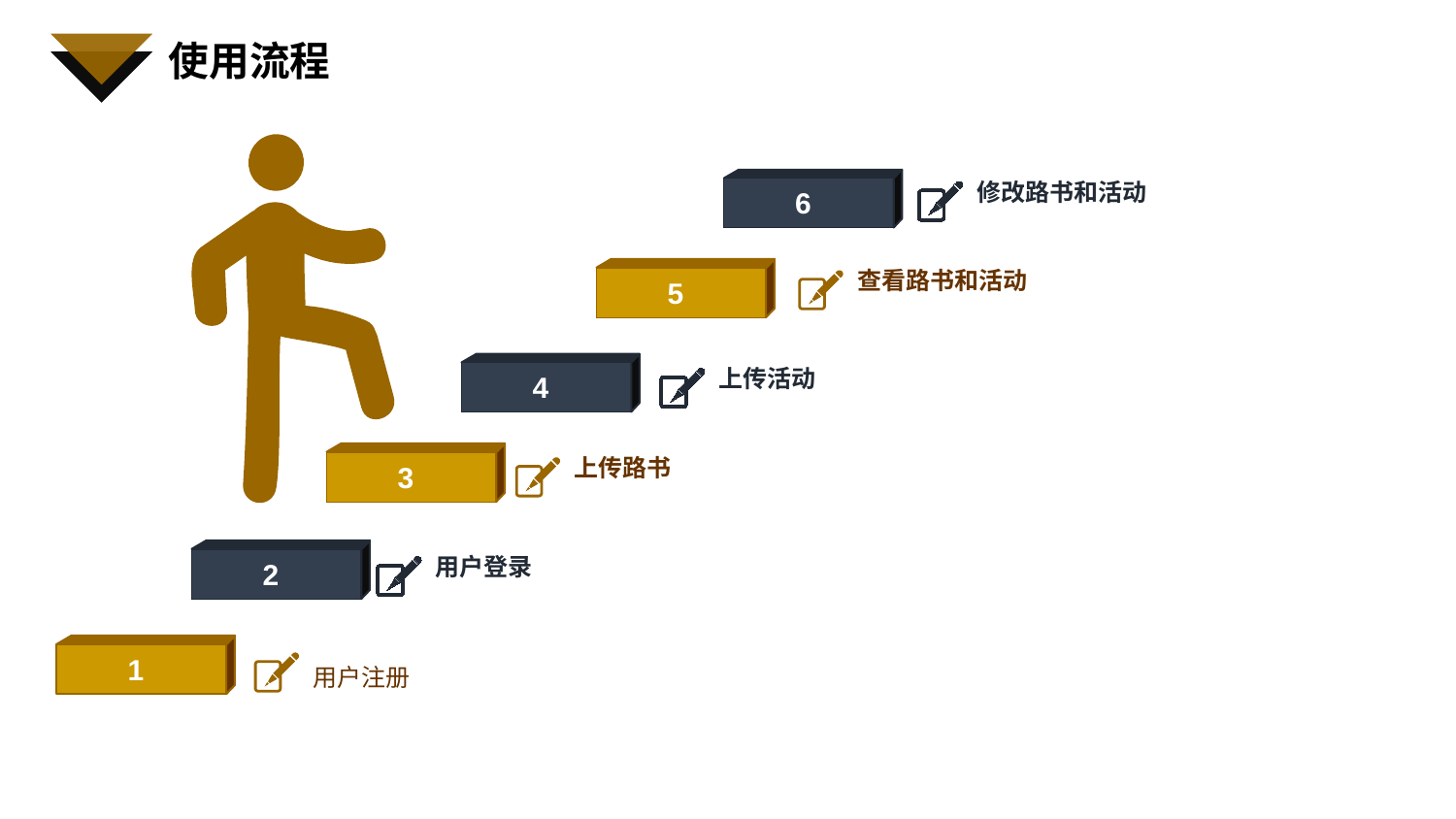

使用流程

修改路书和活动

6

查看路书和活动

5

4
上传活动

3
上传路书

2
用户登录

1
用户注册